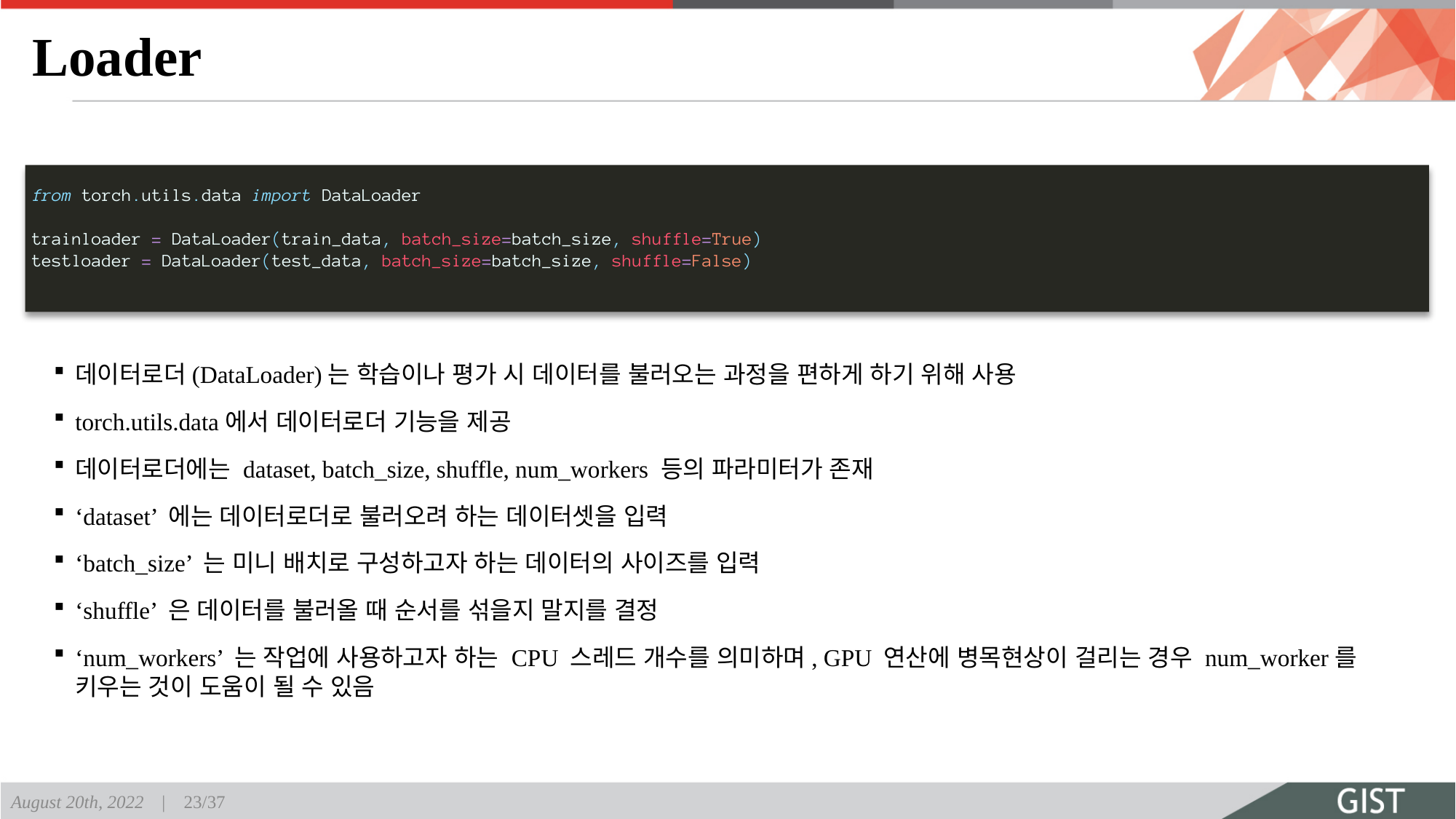

# Loader

from torch.utils.data import DataLoader
trainloader = DataLoader(train_data, batch_size=batch_size, shuffle=True)
testloader = DataLoader(test_data, batch_size=batch_size, shuffle=False)
데이터로더(DataLoader)는 학습이나 평가 시 데이터를 불러오는 과정을 편하게 하기 위해 사용
torch.utils.data에서 데이터로더 기능을 제공
데이터로더에는 dataset, batch_size, shuffle, num_workers 등의 파라미터가 존재
‘dataset’ 에는 데이터로더로 불러오려 하는 데이터셋을 입력
‘batch_size’ 는 미니 배치로 구성하고자 하는 데이터의 사이즈를 입력
‘shuffle’ 은 데이터를 불러올 때 순서를 섞을지 말지를 결정
‘num_workers’ 는 작업에 사용하고자 하는 CPU 스레드 개수를 의미하며, GPU 연산에 병목현상이 걸리는 경우 num_worker를 키우는 것이 도움이 될 수 있음
August 20th, 2022    |    23/37